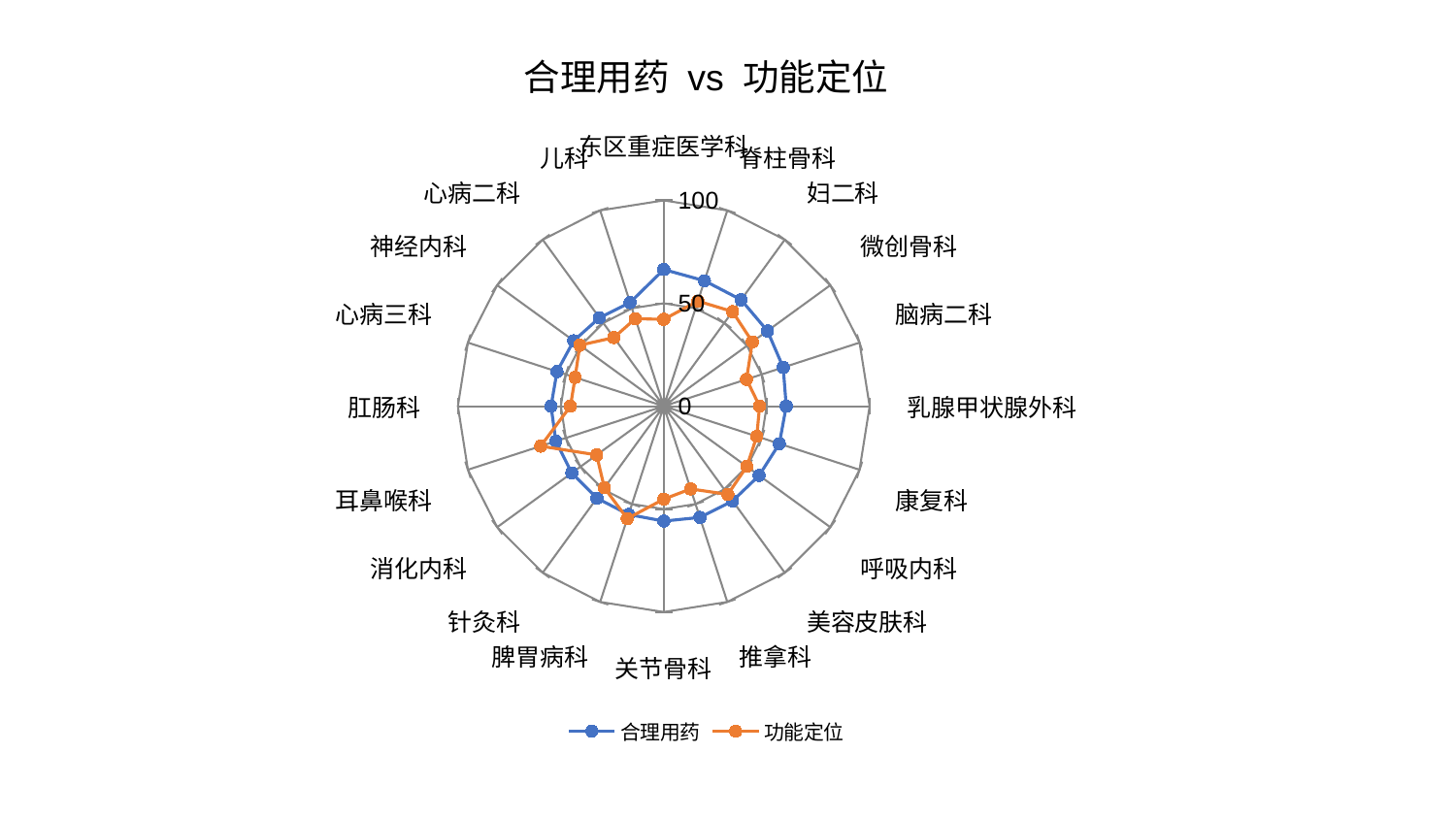

### Chart: 合理用药 vs 功能定位

| Category | 合理用药 | 功能定位 |
|---|---|---|
| 东区重症医学科 | 66.40275853204902 | 42.19558277057353 |
| 脊柱骨科 | 64.07695150608272 | 53.68751635597413 |
| 妇二科 | 63.90587396861257 | 56.835676578162854 |
| 微创骨科 | 62.27314110891604 | 53.21593041592734 |
| 脑病二科 | 61.02542539090928 | 42.276862117596245 |
| 乳腺甲状腺外科 | 59.51042030712701 | 46.55866904422044 |
| 康复科 | 59.056860769024986 | 47.51239884332285 |
| 呼吸内科 | 57.26595770101408 | 49.866565160272565 |
| 美容皮肤科 | 56.929457849237885 | 52.96695437390435 |
| 推拿科 | 56.822443227579285 | 42.29168441188653 |
| 关节骨科 | 55.837486370501125 | 45.15992374812306 |
| 脾胃病科 | 55.339707975446615 | 57.44530476867091 |
| 针灸科 | 55.237845307934684 | 49.040833126190805 |
| 消化内科 | 55.21313928971283 | 40.299885423023696 |
| 耳鼻喉科 | 55.108491997072505 | 62.86801463411464 |
| 肛肠科 | 54.74370149963262 | 45.32173604036523 |
| 心病三科 | 54.52349413146682 | 45.27584885729338 |
| 神经内科 | 54.08054494442165 | 50.3985422489736 |
| 心病二科 | 53.12870481424645 | 41.22490143119491 |
| 儿科 | 52.9723187951036 | 44.7148538858107 |
52